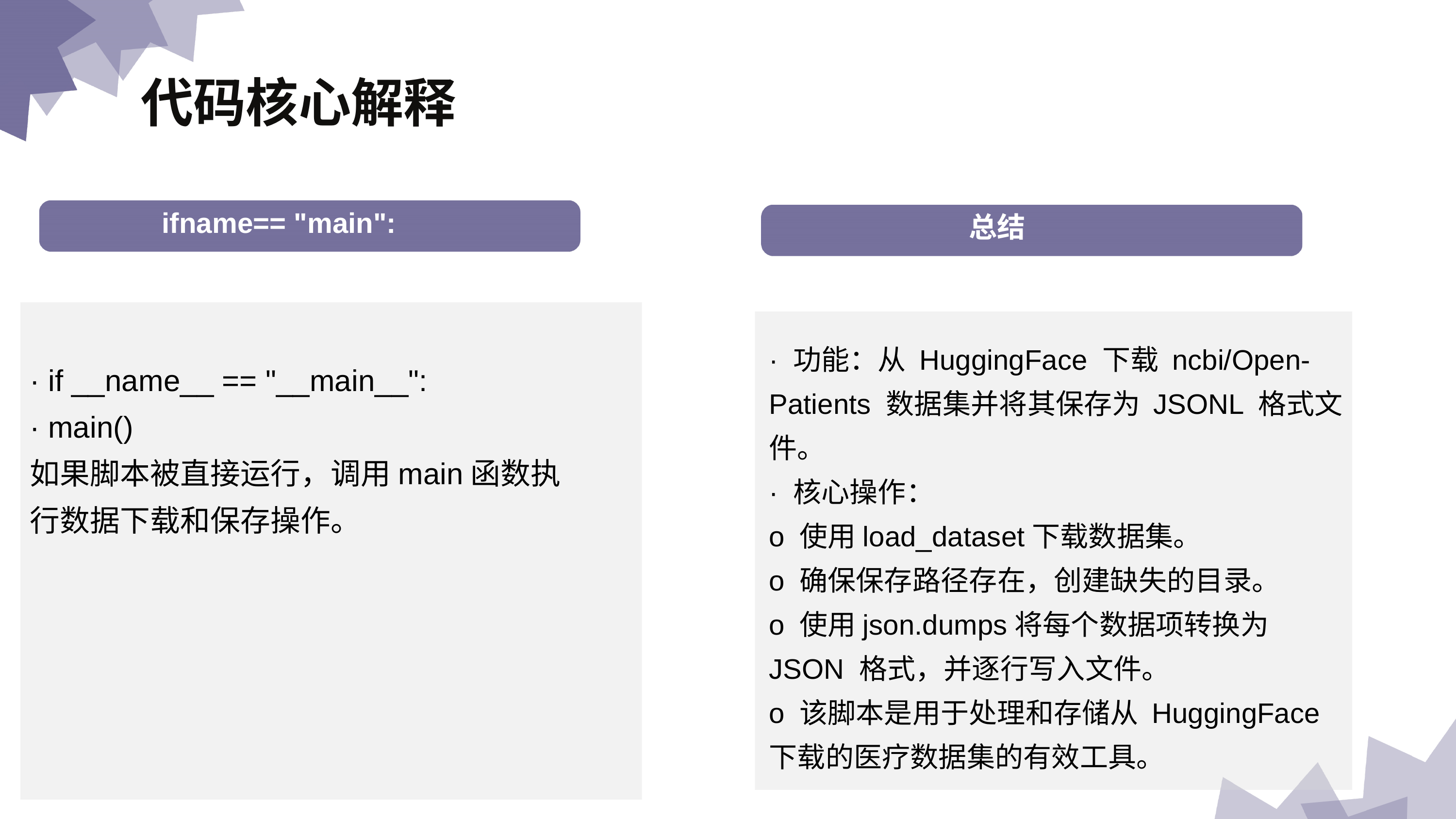

代码核心解释
         幻觉的原因分析

 ifname== "main":

总结

导入库
导入库

· 功能：从 HuggingFace 下载 ncbi/Open-Patients 数据集并将其保存为 JSONL 格式文件。
· 核心操作：
o 使用load_dataset下载数据集。
o 确保保存路径存在，创建缺失的目录。
o 使用json.dumps将每个数据项转换为 JSON 格式，并逐行写入文件。
o 该脚本是用于处理和存储从 HuggingFace 下载的医疗数据集的有效工具。

· if __name__ == "__main__":
· main()
如果脚本被直接运行，调用main函数执行数据下载和保存操作。